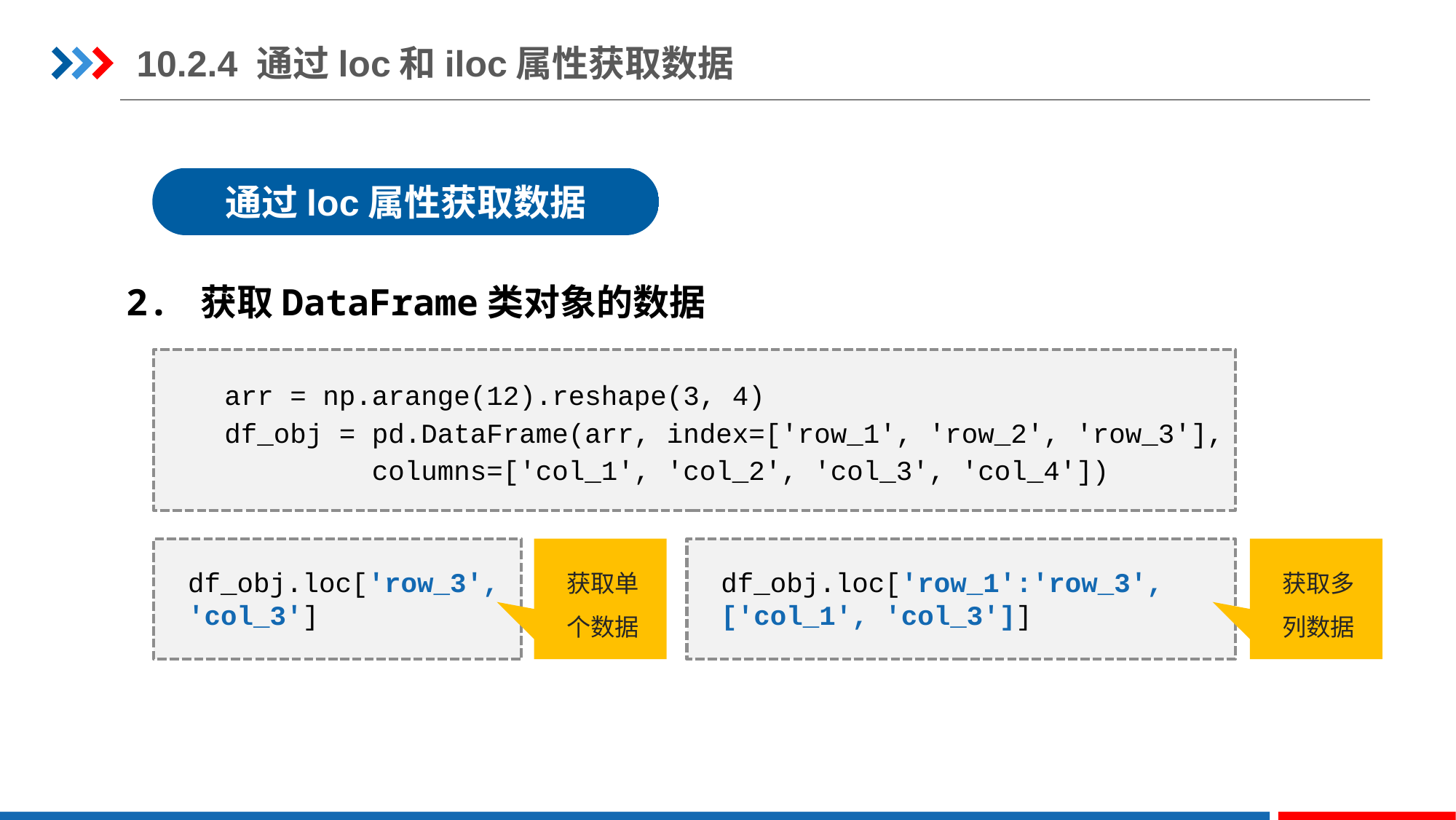

10.2.4 通过loc和iloc属性获取数据
通过loc属性获取数据
2. 获取DataFrame类对象的数据

arr = np.arange(12).reshape(3, 4)
df_obj = pd.DataFrame(arr, index=['row_1', 'row_2', 'row_3'],
         columns=['col_1', 'col_2', 'col_3', 'col_4'])

获取单个数据
获取多列数据
df_obj.loc['row_3', 'col_3']
df_obj.loc['row_1':'row_3', ['col_1', 'col_3']]